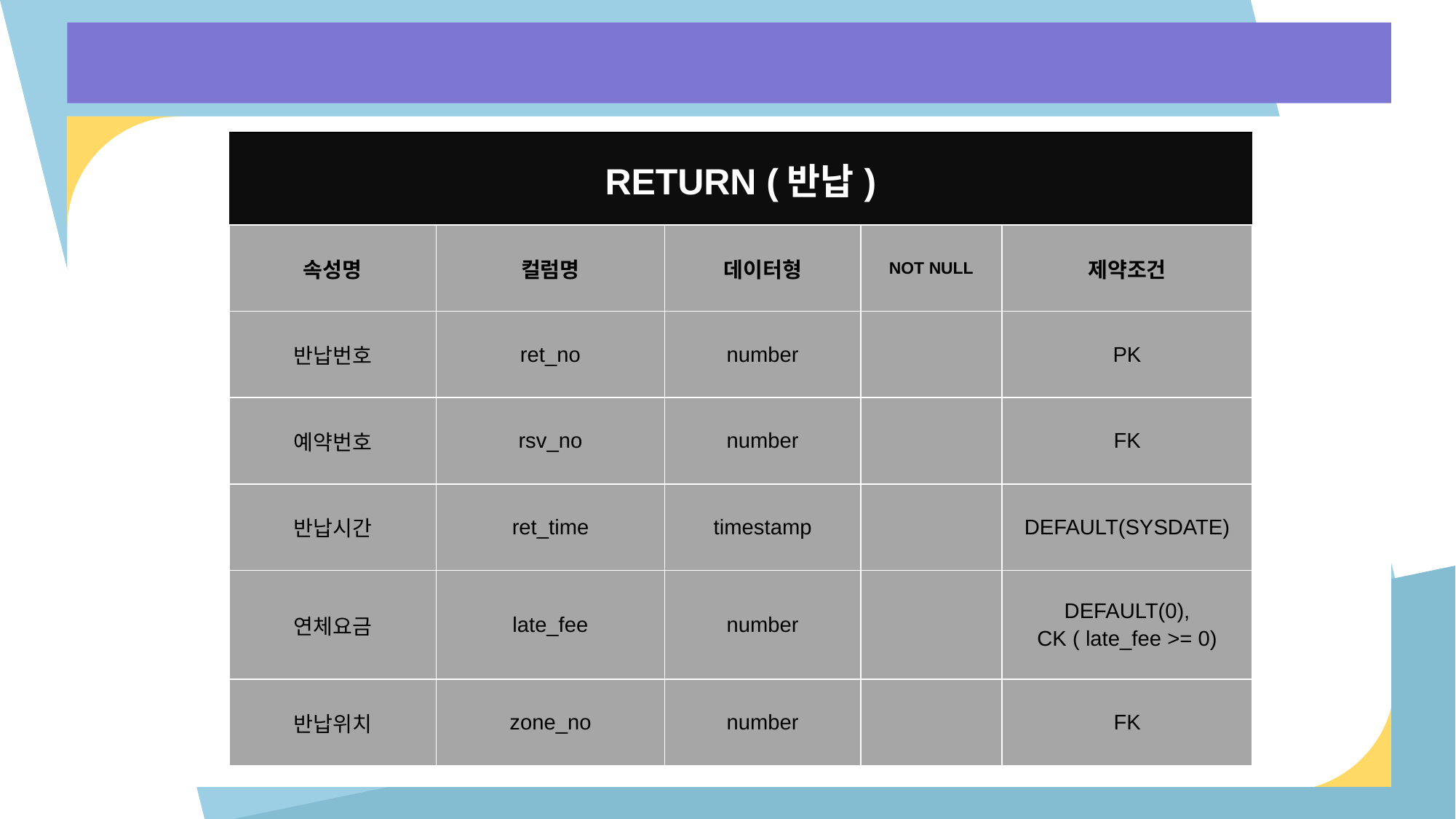

| RETURN (반납) |  |  |  |  |
| --- | --- | --- | --- | --- |
| 속성명 | 컬럼명 | 데이터형 | NOT NULL | 제약조건 |
| 반납번호 | ret\_no | number |  | PK |
| 예약번호 | rsv\_no | number |  | FK |
| 반납시간 | ret\_time | timestamp |  | DEFAULT(SYSDATE) |
| 연체요금 | late\_fee | number |  | DEFAULT(0), CK ( late\_fee >= 0) |
| 반납위치 | zone\_no | number |  | FK |